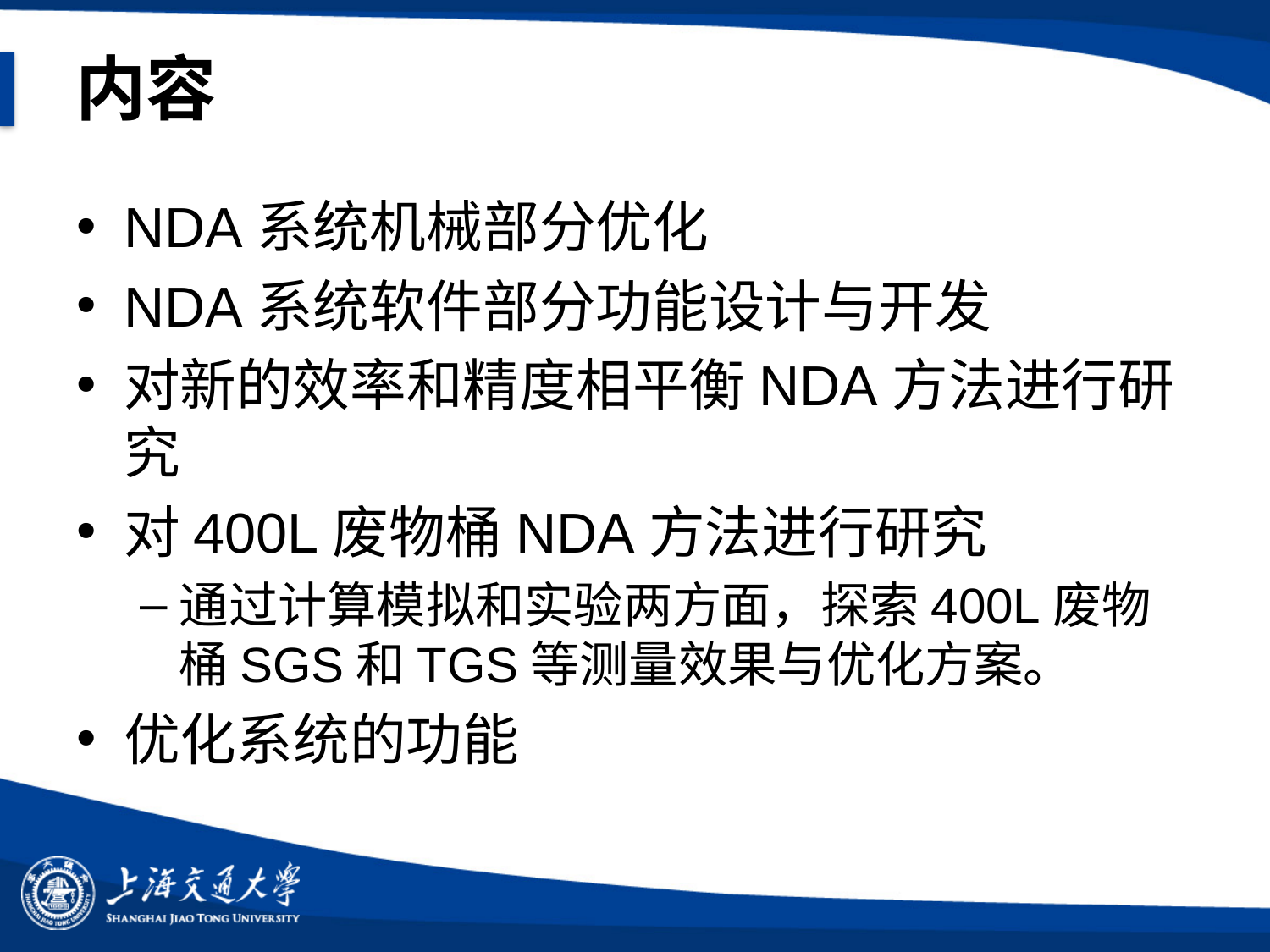

# 内容
NDA系统机械部分优化
NDA系统软件部分功能设计与开发
对新的效率和精度相平衡NDA方法进行研究
对400L废物桶NDA方法进行研究
通过计算模拟和实验两方面，探索400L废物桶SGS和TGS等测量效果与优化方案。
优化系统的功能